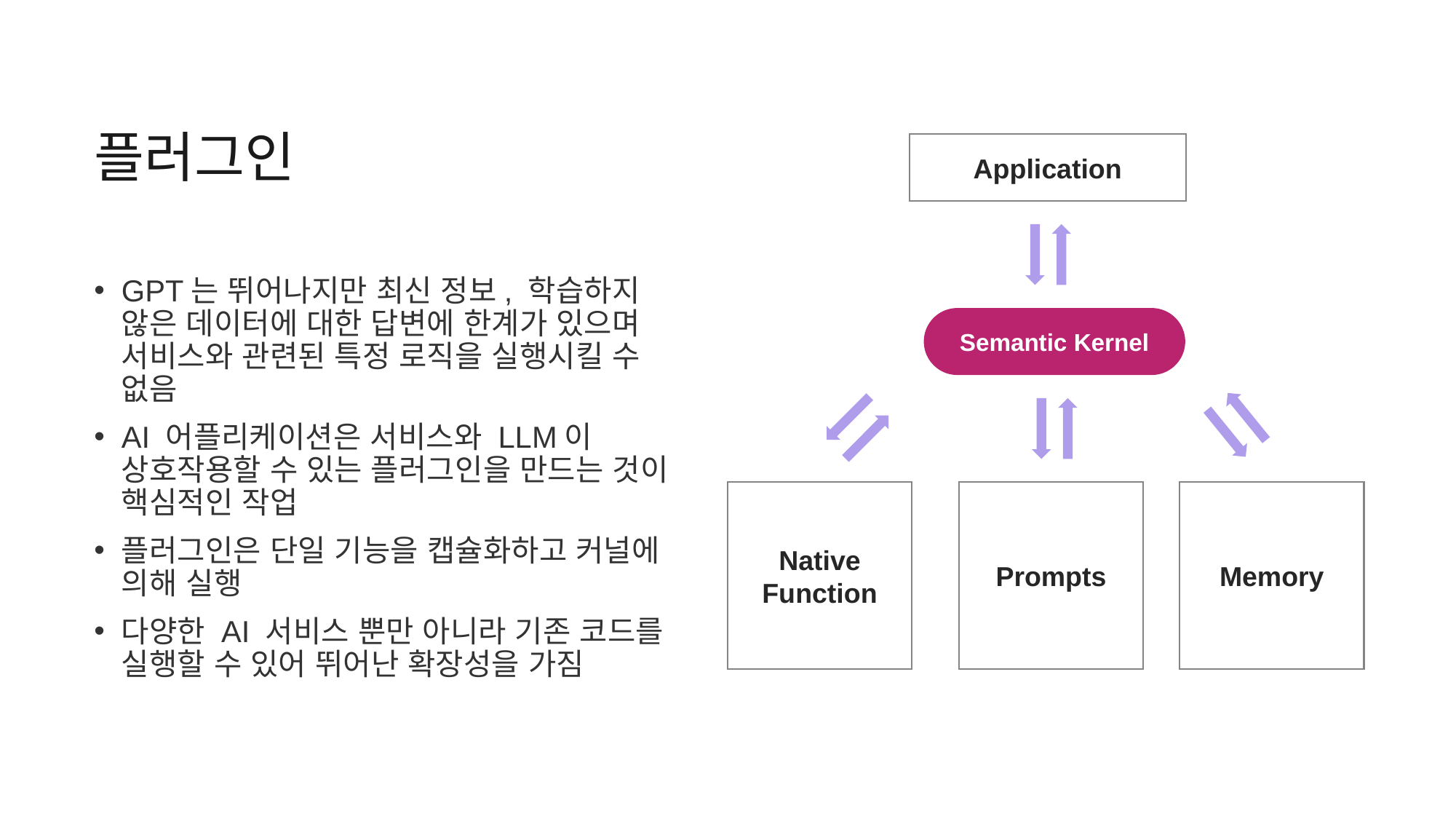

플러그인
Application

GPT는 뛰어나지만 최신 정보, 학습하지 않은 데이터에 대한 답변에 한계가 있으며 서비스와 관련된 특정 로직을 실행시킬 수 없음
AI 어플리케이션은 서비스와 LLM이 상호작용할 수 있는 플러그인을 만드는 것이 핵심적인 작업
플러그인은 단일 기능을 캡슐화하고 커널에 의해 실행
다양한 AI 서비스 뿐만 아니라 기존 코드를 실행할 수 있어 뛰어난 확장성을 가짐
Semantic Kernel

Native
Function
Prompts
Memory